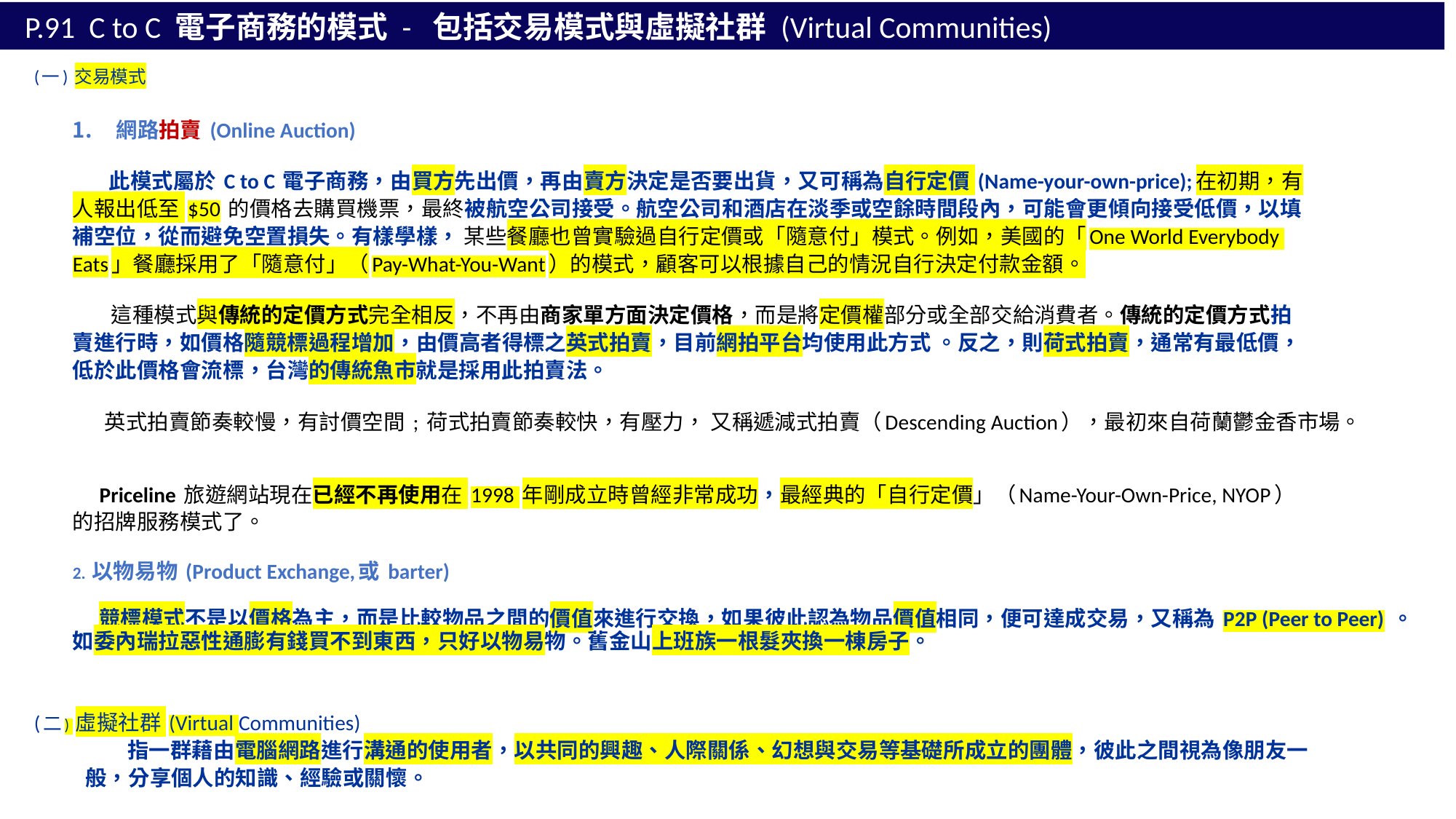

P.91  C to C 電子商務的模式 -  包括交易模式與虛擬社群 (Virtual Communities)
(一) 交易模式

網路拍賣 (Online Auction)
       此模式屬於 C to C 電子商務，由買方先出價，再由賣方決定是否要出貨，又可稱為自行定價 (Name-your-own-price);在初期，有
人報出低至 $50 的價格去購買機票，最終被航空公司接受。航空公司和酒店在淡季或空餘時間段內，可能會更傾向接受低價，以填
補空位，從而避免空置損失。有樣學樣， 某些餐廳也曾實驗過自行定價或「隨意付」模式。例如，美國的「One World Everybody
Eats」餐廳採用了「隨意付」（Pay-What-You-Want）的模式，顧客可以根據自己的情況自行決定付款金額。

         這種模式與傳統的定價方式完全相反，不再由商家單方面決定價格，而是將定價權部分或全部交給消費者。傳統的定價方式拍
賣進行時，如價格隨競標過程增加，由價高者得標之英式拍賣，目前網拍平台均使用此方式 。反之，則荷式拍賣，通常有最低價，
低於此價格會流標，台灣的傳統魚市就是採用此拍賣法。

       英式拍賣節奏較慢，有討價空間 ; 荷式拍賣節奏較快，有壓力， 又稱遞減式拍賣（Descending Auction），最初來自荷蘭鬱金香市場。

       Priceline 旅遊網站現在已經不再使用在 1998 年剛成立時曾經非常成功，最經典的「自行定價」（Name-Your-Own-Price, NYOP）
的招牌服務模式了。

2. 以物易物 (Product Exchange,或 barter)
      競標模式不是以價格為主，而是比較物品之間的價值來進行交換，如果彼此認為物品價值相同，便可達成交易，又稱為 P2P (Peer to Peer) 。如委內瑞拉惡性通膨有錢買不到東西，只好以物易物。舊金山上班族一根髮夾換一棟房子。

(二) 虛擬社群 (Virtual Communities)
        指一群藉由電腦網路進行溝通的使用者，以共同的興趣、人際關係、幻想與交易等基礎所成立的團體，彼此之間視為像朋友一
般，分享個人的知識、經驗或關懷。